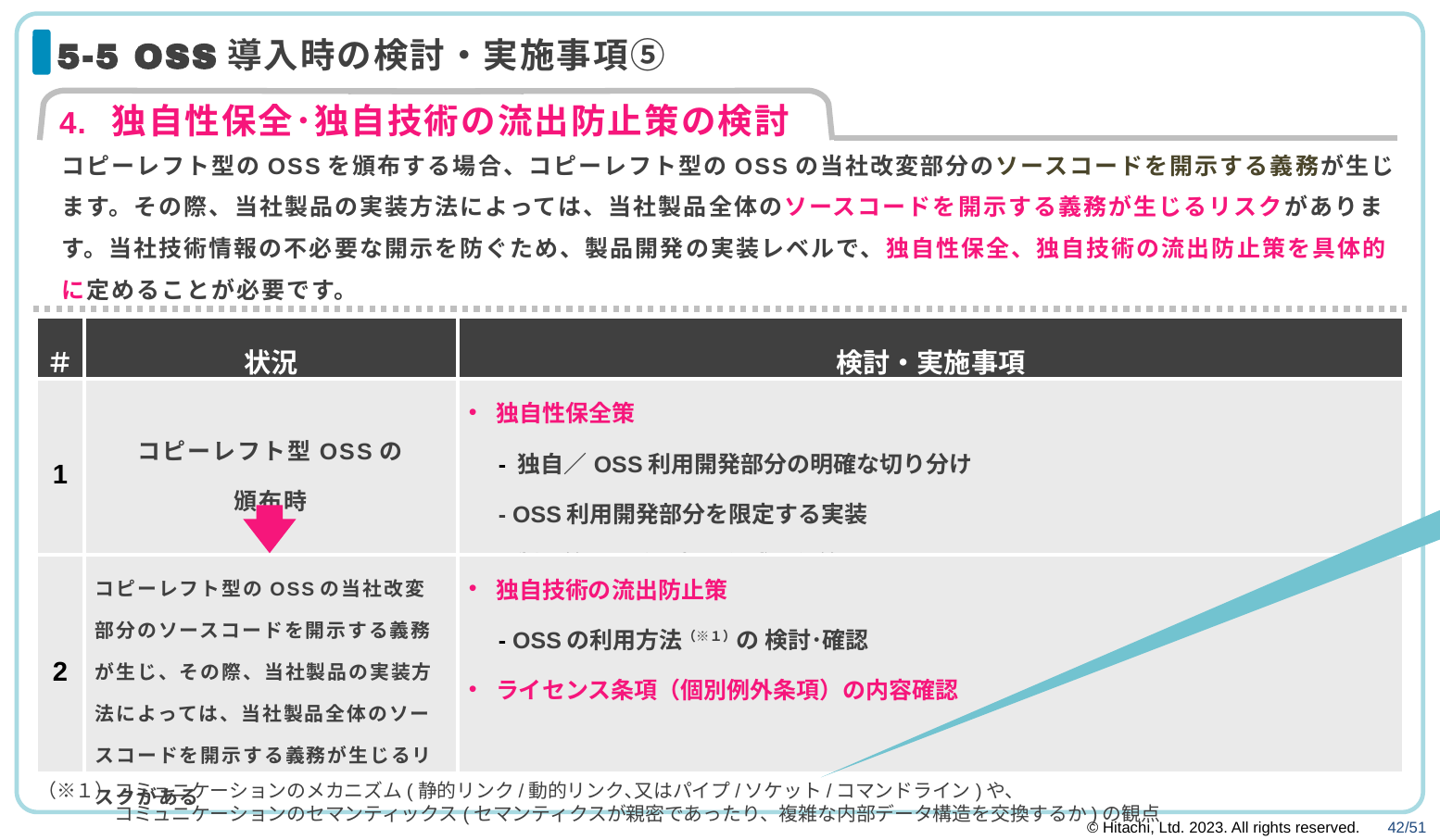

# 5-5 OSS導入時の検討・実施事項⑤

独自性保全･独自技術の流出防止策の検討
コピーレフト型のOSSを頒布する場合、コピーレフト型のOSSの当社改変部分のソースコードを開示する義務が生じます。その際、当社製品の実装方法によっては、当社製品全体のソースコードを開示する義務が生じるリスクがあります。当社技術情報の不必要な開示を防ぐため、製品開発の実装レベルで、独自性保全、独自技術の流出防止策を具体的に定めることが必要です。
| ＃ | 状況 | 検討・実施事項 |
| --- | --- | --- |
| 1 | コピーレフト型OSSの 頒布時 | 独自性保全策 　- 独自／OSS利用開発部分の明確な切り分け 　- OSS利用開発部分を限定する実装 　- 製品等の開発記録の作成・保管 |
| 2 | コピーレフト型のOSSの当社改変部分のソースコードを開示する義務が生じ、その際、当社製品の実装方法によっては、当社製品全体のソースコードを開示する義務が生じるリスクがある | 独自技術の流出防止策 　- OSSの利用方法（※１）の 検討･確認 ライセンス条項（個別例外条項）の内容確認 |
フォントサイズ調整、
体裁調整

（※１）コミュニケーションのメカニズム(静的リンク/動的リンク､又はパイプ/ソケット/コマンドライン)や、
　　　　コミュニケーションのセマンティックス(セマンティクスが親密であったり、複雑な内部データ構造を交換するか)の観点